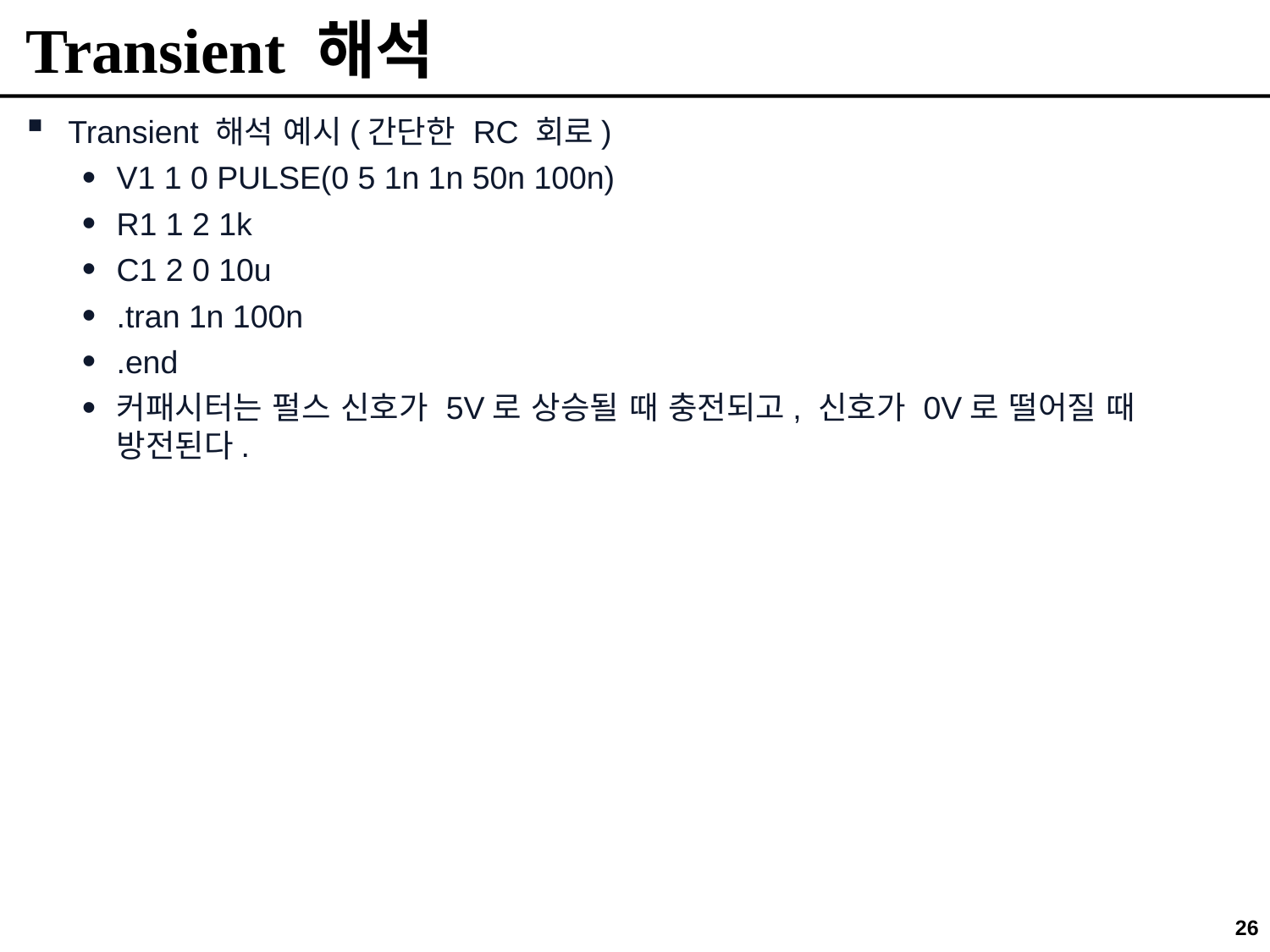

# Transient 해석
Transient 해석 예시(간단한 RC 회로)
V1 1 0 PULSE(0 5 1n 1n 50n 100n)
R1 1 2 1k
C1 2 0 10u
.tran 1n 100n
.end
커패시터는 펄스 신호가 5V로 상승될 때 충전되고, 신호가 0V로 떨어질 때 방전된다.